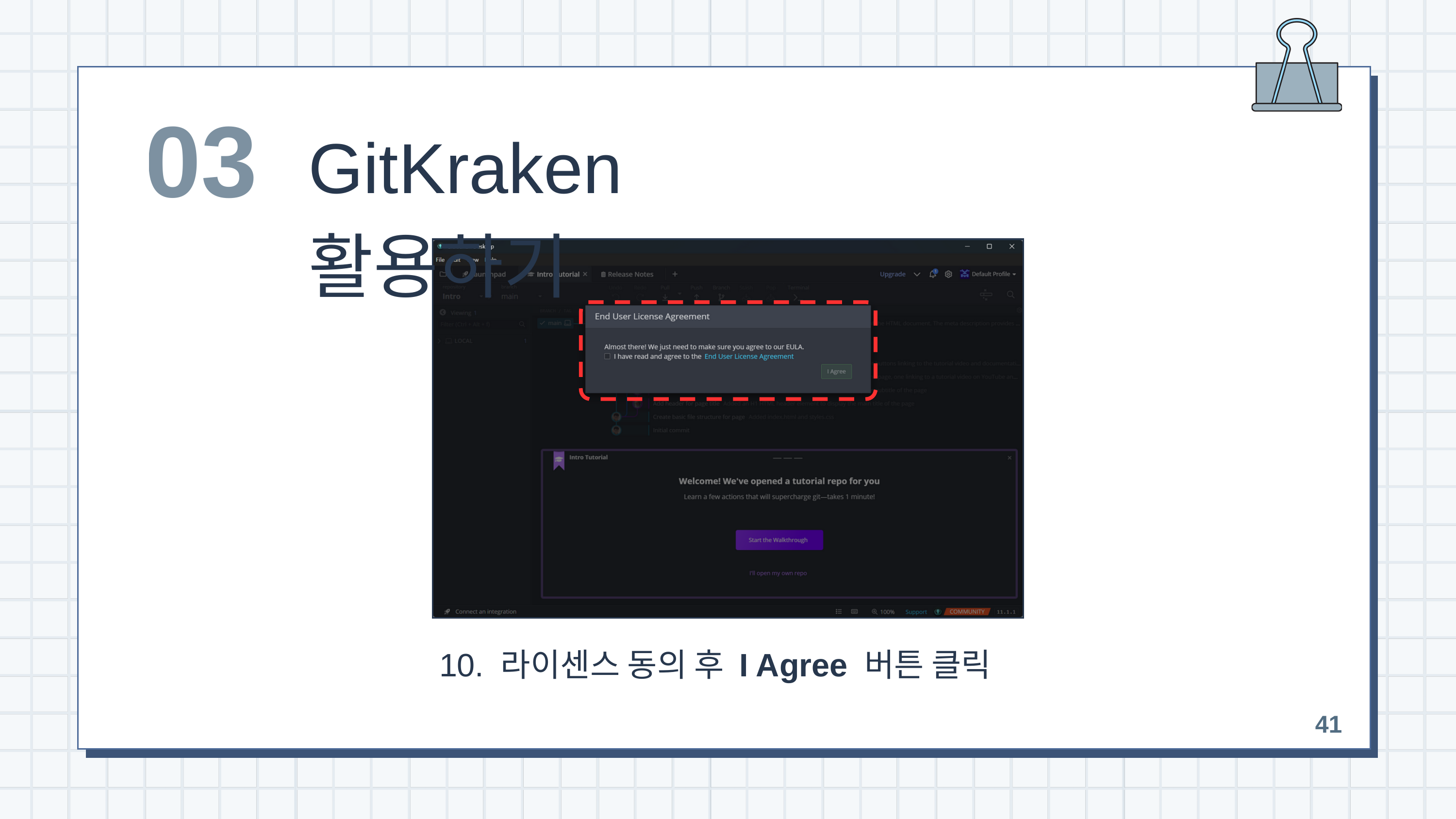

03
GitKraken 활용하기

   10. 라이센스 동의 후 I Agree 버튼 클릭
41